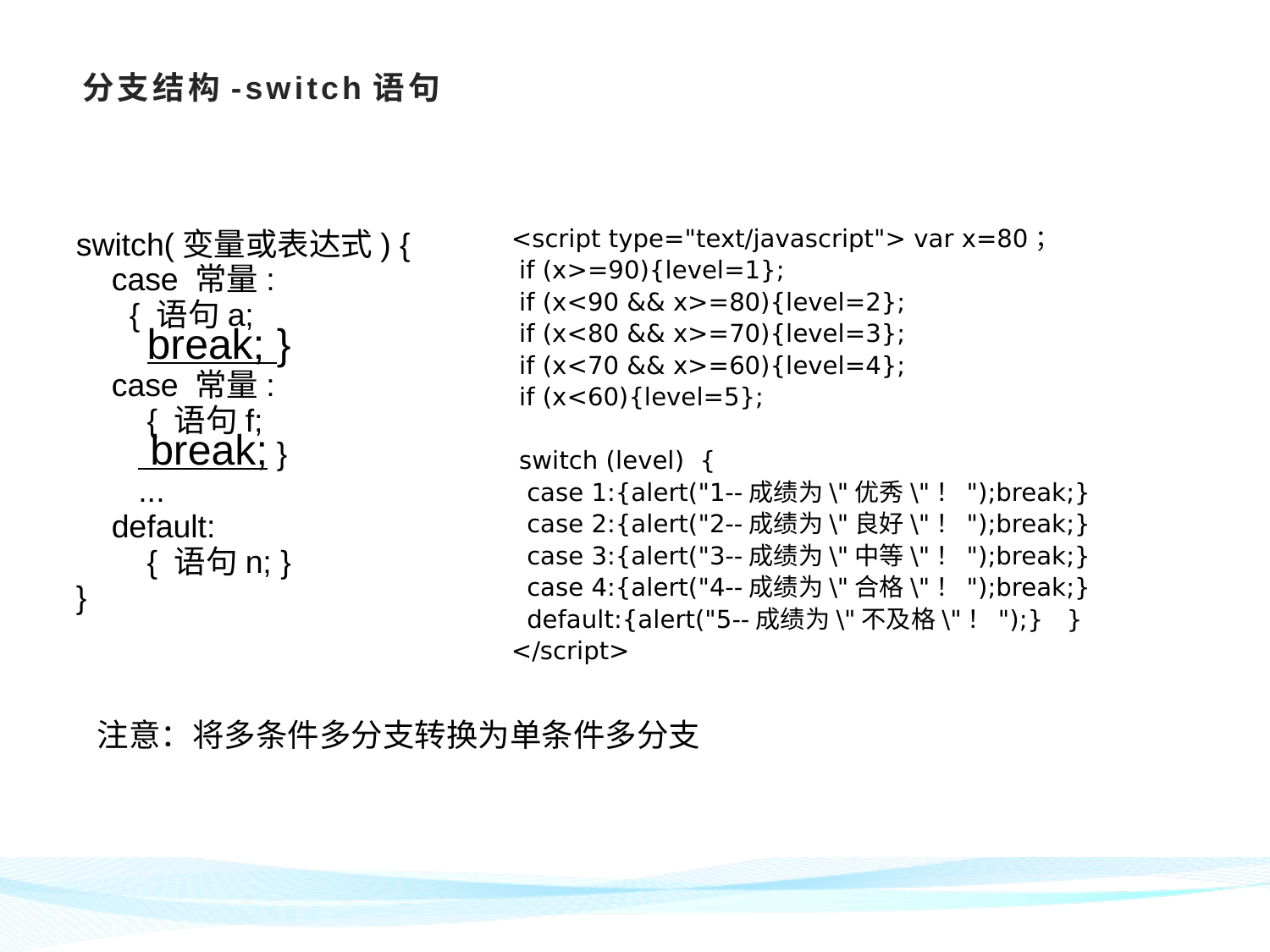

# 分支结构-switch语句
switch(变量或表达式) {
    case 常量:
      { 语句a;
        break; }
    case 常量:
        { 语句f;
        break; }
       ...
    default:
        { 语句n; }
}
<script type="text/javascript"> var x=80；
 if (x>=90){level=1};
 if (x<90 && x>=80){level=2};
 if (x<80 && x>=70){level=3};
 if (x<70 && x>=60){level=4};
 if (x<60){level=5};

 switch (level)  {
  case 1:{alert("1--成绩为\"优秀\"！");break;}
  case 2:{alert("2--成绩为\"良好\"！");break;}
  case 3:{alert("3--成绩为\"中等\"！");break;}
  case 4:{alert("4--成绩为\"合格\"！");break;}
  default:{alert("5--成绩为\"不及格\"！");}   }
</script>
注意：将多条件多分支转换为单条件多分支